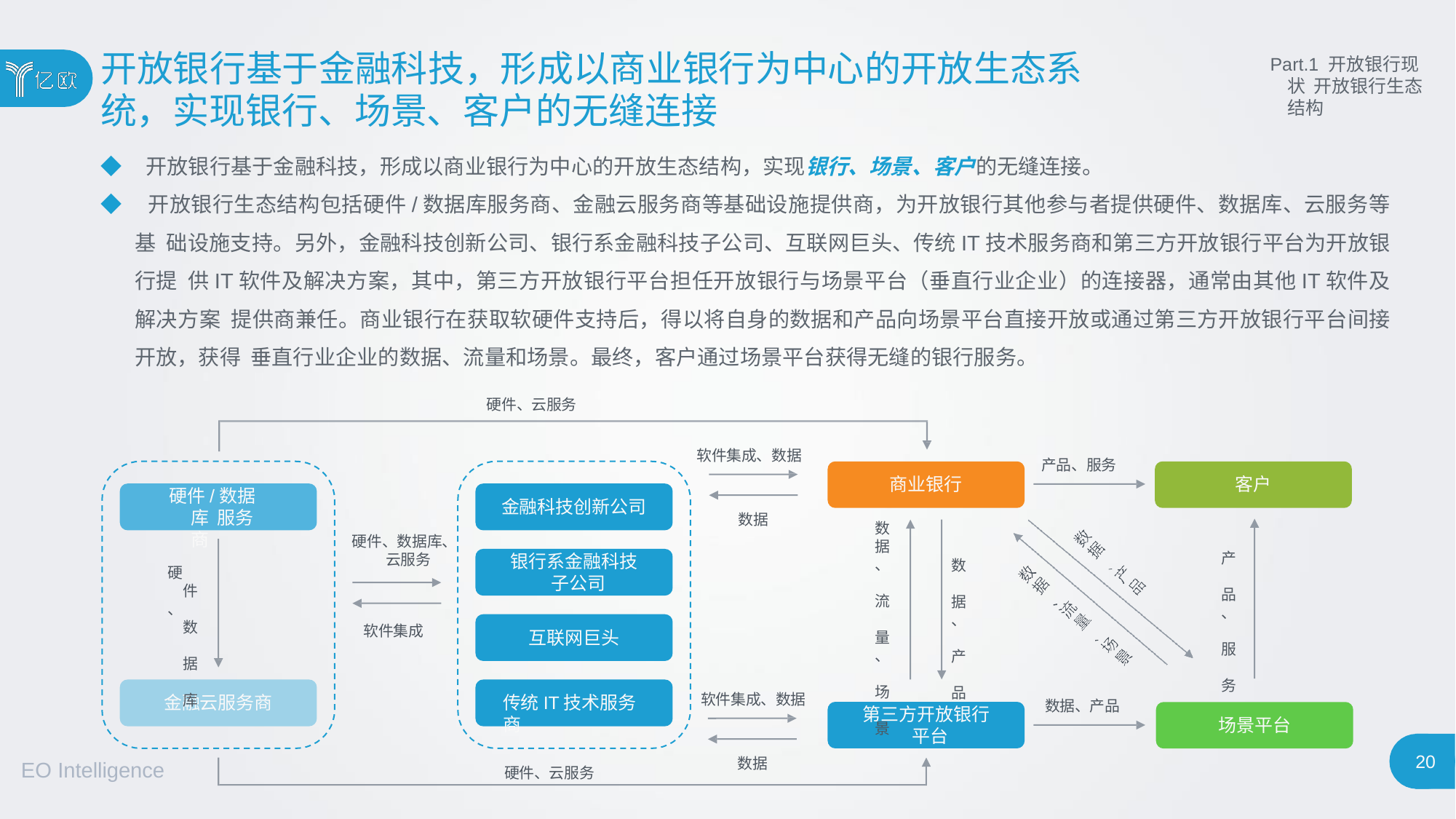

# 开放银行基于金融科技，形成以商业银行为中心的开放生态系
统，实现银行、场景、客户的无缝连接
Part.1 开放银行现状  开放银行生态结构

◆ 开放银行基于金融科技，形成以商业银行为中心的开放生态结构，实现银行、场景、客户的无缝连接。
◆ 开放银行生态结构包括硬件/数据库服务商、金融云服务商等基础设施提供商，为开放银行其他参与者提供硬件、数据库、云服务等基  础设施支持。另外，金融科技创新公司、银行系金融科技子公司、互联网巨头、传统IT技术服务商和第三方开放银行平台为开放银行提  供IT软件及解决方案，其中，第三方开放银行平台担任开放银行与场景平台（垂直行业企业）的连接器，通常由其他IT软件及解决方案  提供商兼任。商业银行在获取软硬件支持后，得以将自身的数据和产品向场景平台直接开放或通过第三方开放银行平台间接开放，获得  垂直行业企业的数据、流量和场景。最终，客户通过场景平台获得无缝的银行服务。

硬件、云服务

软件集成、数据
产品、服务

商业银行
客户

硬件/数据库  服务商
硬  件
、  数  据  库

金融科技创新公司
数据

数
据
、  流  量
、  场  景

硬件、数据库、  云服务

产  品
、  服  务

银行系金融科技  子公司
数  据
、  产  品

软件集成
互联网巨头

软件集成、数据
金融云服务商
传统IT技术服务商
数据、产品

第三方开放银行  平台

场景平台

20
数据
EO Intelligence

硬件、云服务